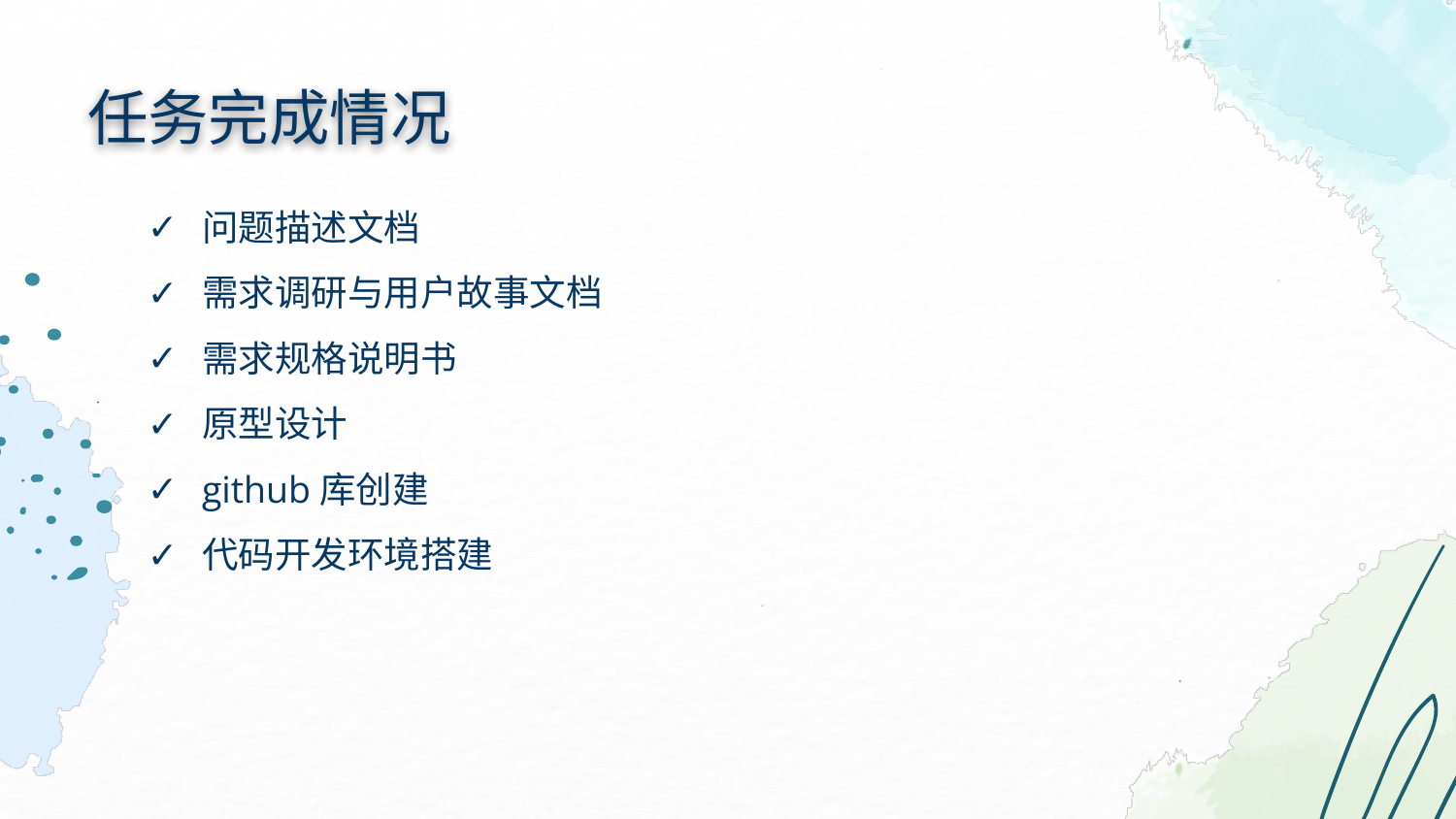

任务完成情况
问题描述文档
需求调研与用户故事文档
需求规格说明书
原型设计
github库创建
代码开发环境搭建